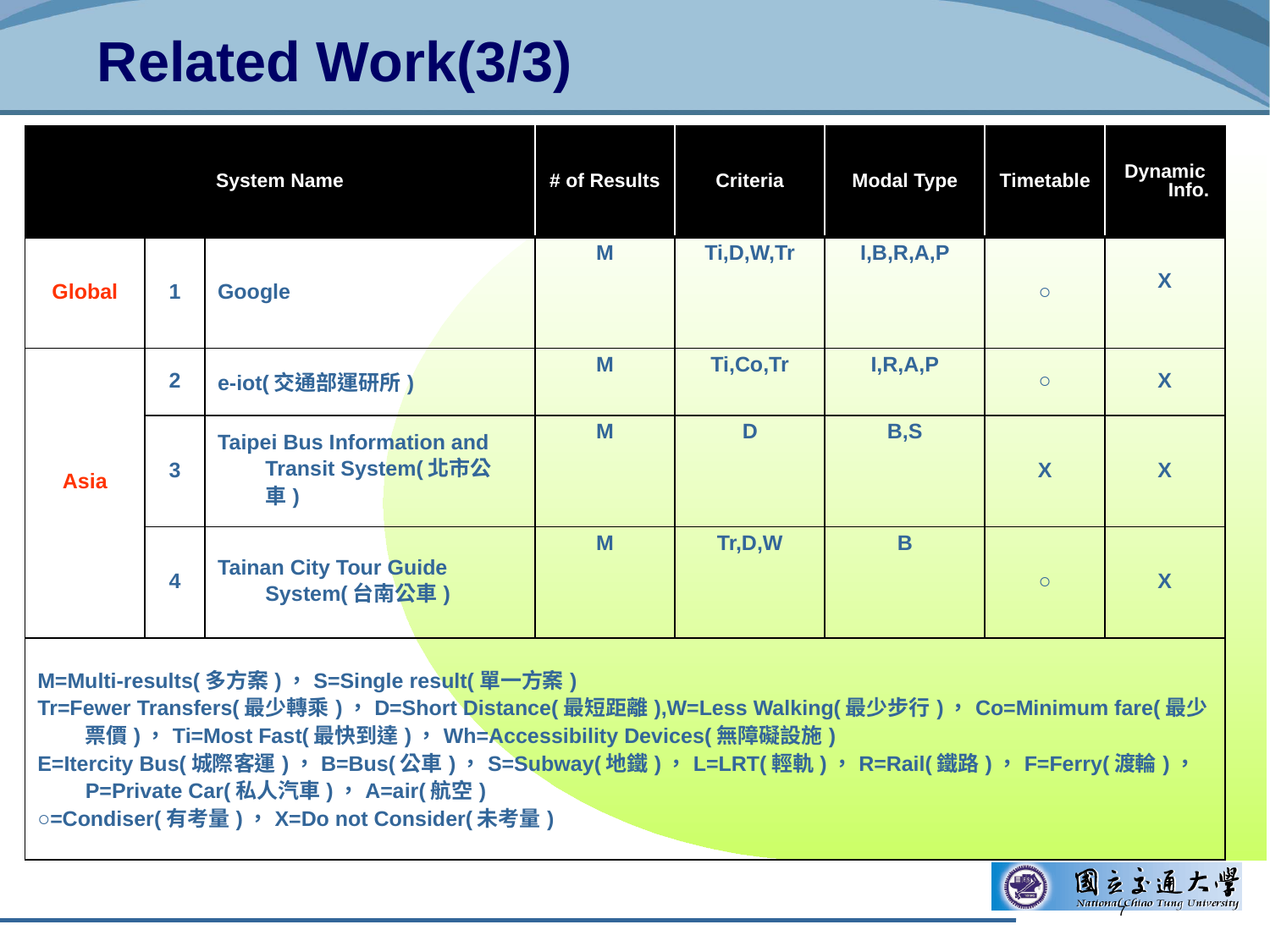

# Related Work(3/3)
| System Name |  |  | # of Results | Criteria | Modal Type | Timetable | Dynamic Info. |
| --- | --- | --- | --- | --- | --- | --- | --- |
| Global | 1 | Google | M | Ti,D,W,Tr | I,B,R,A,P | ○ | X |
| Asia | 2 | e-iot(交通部運研所) | M | Ti,Co,Tr | I,R,A,P | ○ | X |
|  | 3 | Taipei Bus Information and Transit System(北市公車) | M | D | B,S | X | X |
|  | 4 | Tainan City Tour Guide System(台南公車) | M | Tr,D,W | B | ○ | X |
| M=Multi-results(多方案)，S=Single result(單一方案) Tr=Fewer Transfers(最少轉乘)，D=Short Distance(最短距離),W=Less Walking(最少步行)，Co=Minimum fare(最少票價)，Ti=Most Fast(最快到達)，Wh=Accessibility Devices(無障礙設施) E=Itercity Bus(城際客運)，B=Bus(公車)，S=Subway(地鐵)，L=LRT(輕軌)，R=Rail(鐵路)，F=Ferry(渡輪)，P=Private Car(私人汽車)，A=air(航空) ○=Condiser(有考量)，X=Do not Consider(未考量) |  |  |  |  |  |  |  |

7